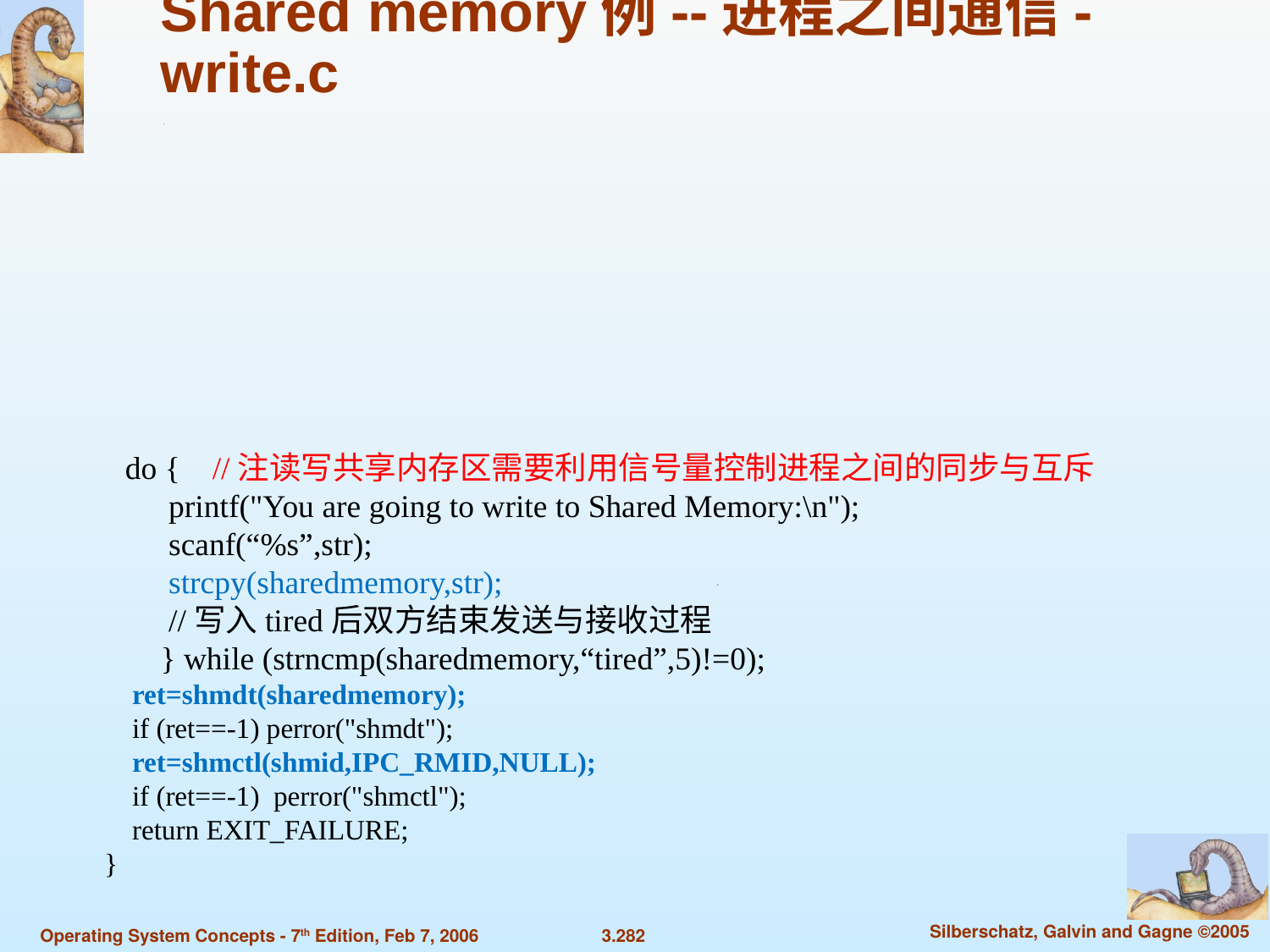

Shared memory例--进程之间通信-write.c
   do {    //注读写共享内存区需要利用信号量控制进程之间的同步与互斥
        printf("You are going to write to Shared Memory:\n");
        scanf(“%s”,str);
        strcpy(sharedmemory,str);
        //写入tired后双方结束发送与接收过程
       } while (strncmp(sharedmemory,“tired”,5)!=0);
    ret=shmdt(sharedmemory);
    if (ret==-1) perror("shmdt");
    ret=shmctl(shmid,IPC_RMID,NULL);
    if (ret==-1)  perror("shmctl");
    return EXIT_FAILURE;
}